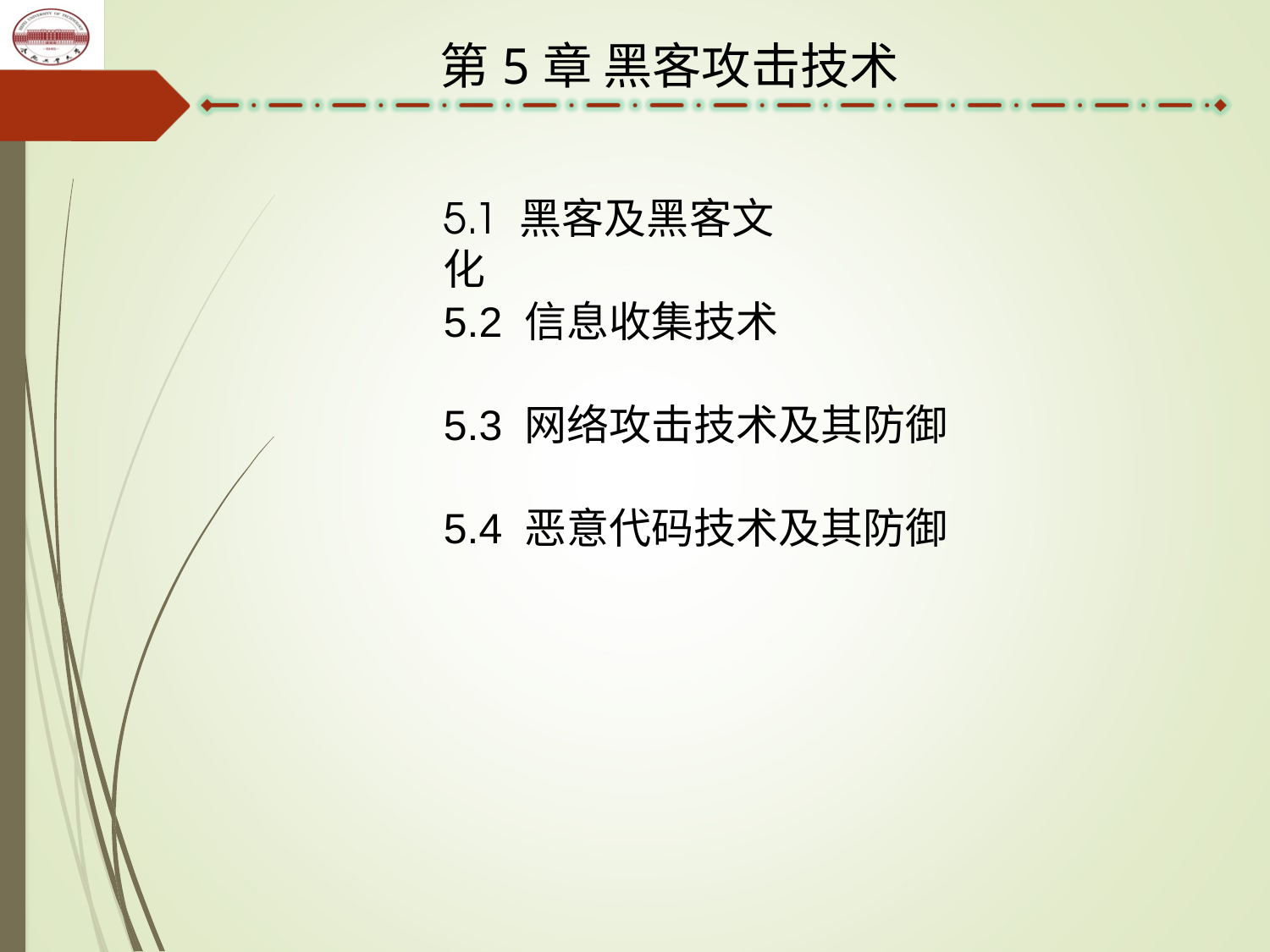

第5章 黑客攻击技术
5.1 黑客及黑客文化
5.2 信息收集技术
5.3 网络攻击技术及其防御
5.4 恶意代码技术及其防御